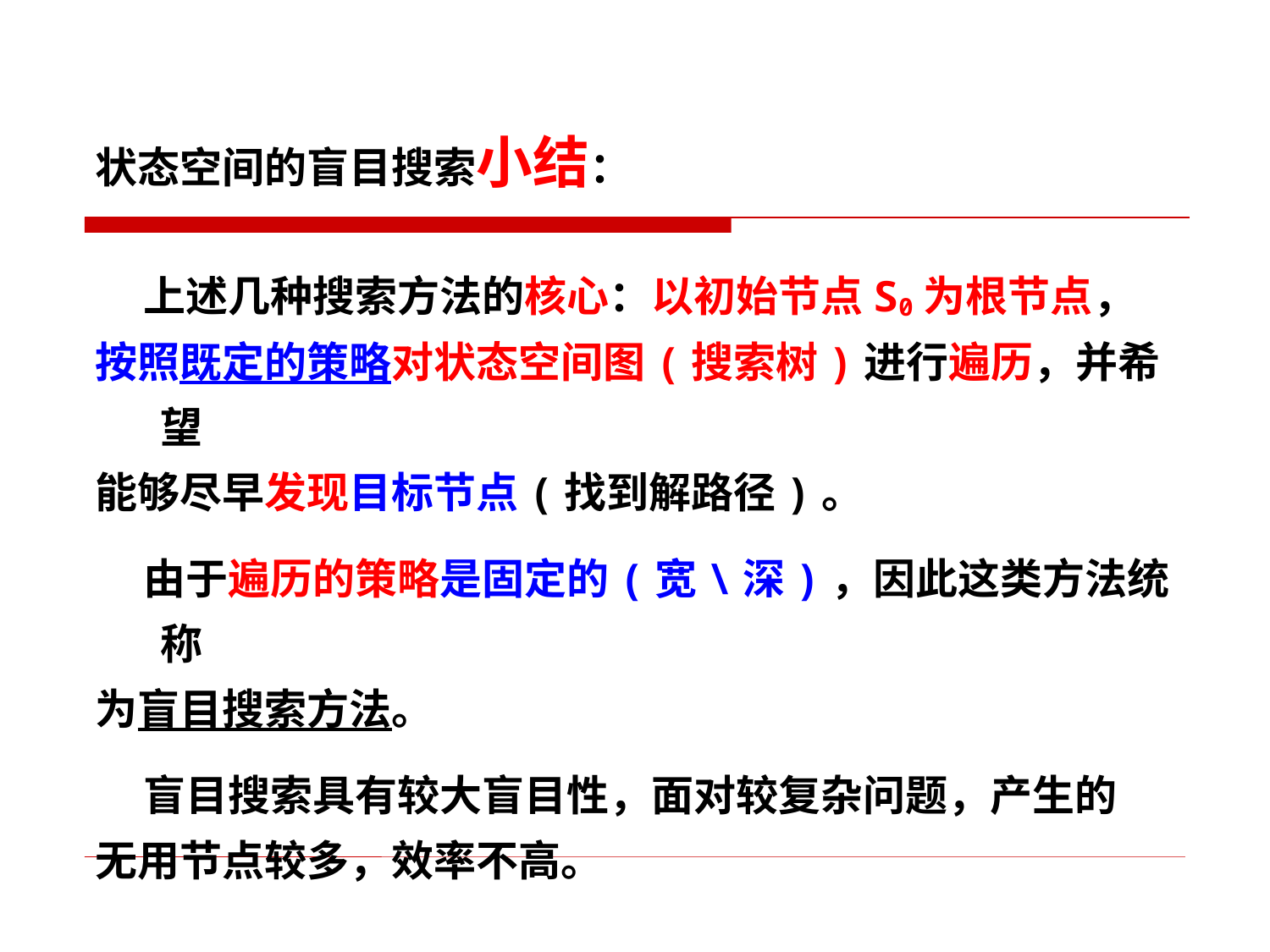

状态空间的盲目搜索小结：
    上述几种搜索方法的核心：以初始节点S0为根节点，
按照既定的策略对状态空间图(搜索树)进行遍历，并希望
能够尽早发现目标节点(找到解路径)。
    由于遍历的策略是固定的(宽\深)，因此这类方法统称
为盲目搜索方法。
    盲目搜索具有较大盲目性，面对较复杂问题，产生的
无用节点较多，效率不高。